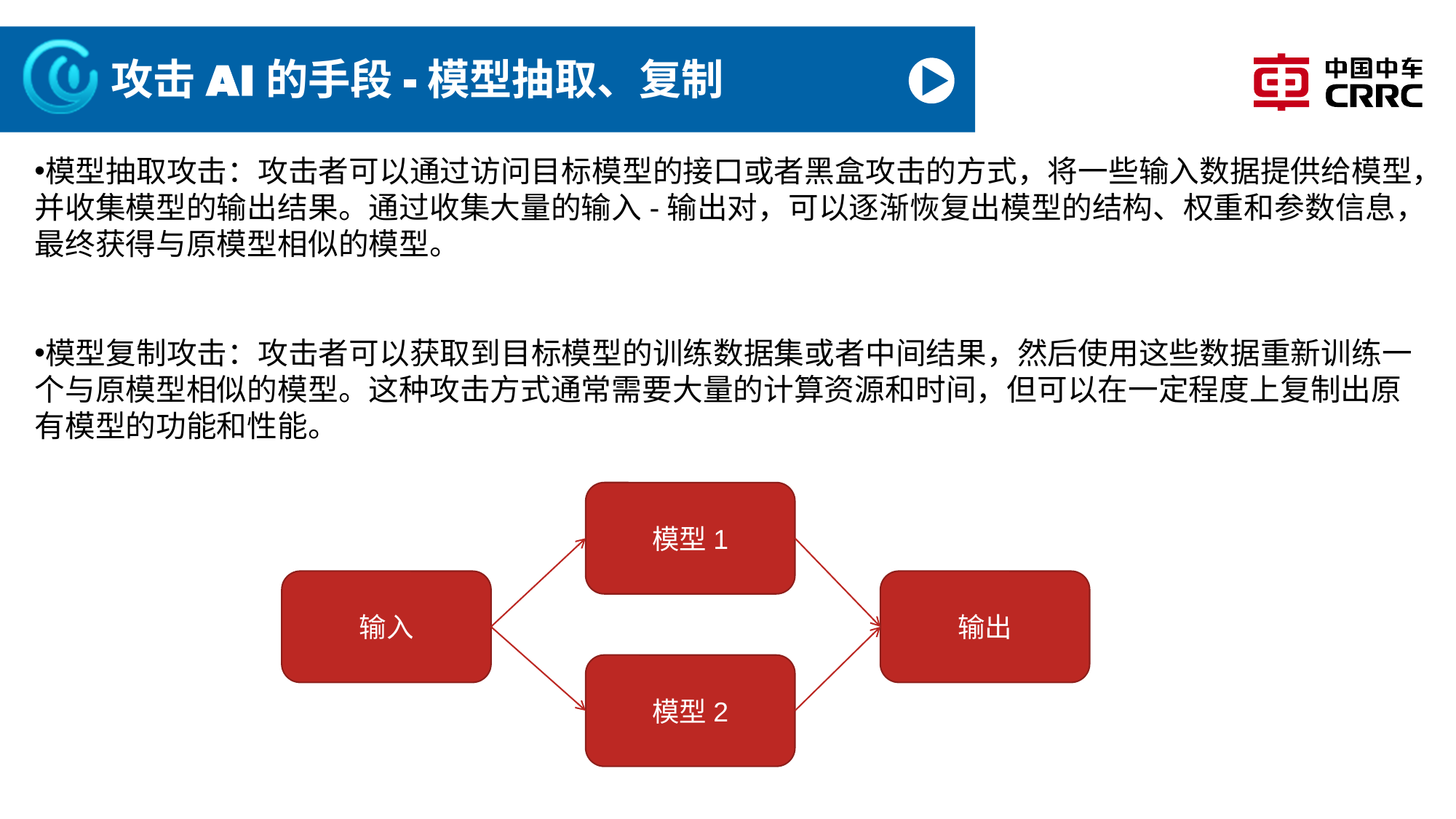

# 攻击AI的手段-模型抽取、复制
模型抽取攻击：攻击者可以通过访问目标模型的接口或者黑盒攻击的方式，将一些输入数据提供给模型，并收集模型的输出结果。通过收集大量的输入-输出对，可以逐渐恢复出模型的结构、权重和参数信息，最终获得与原模型相似的模型。

模型复制攻击：攻击者可以获取到目标模型的训练数据集或者中间结果，然后使用这些数据重新训练一个与原模型相似的模型。这种攻击方式通常需要大量的计算资源和时间，但可以在一定程度上复制出原有模型的功能和性能。
模型1
输入
输出
模型2
164